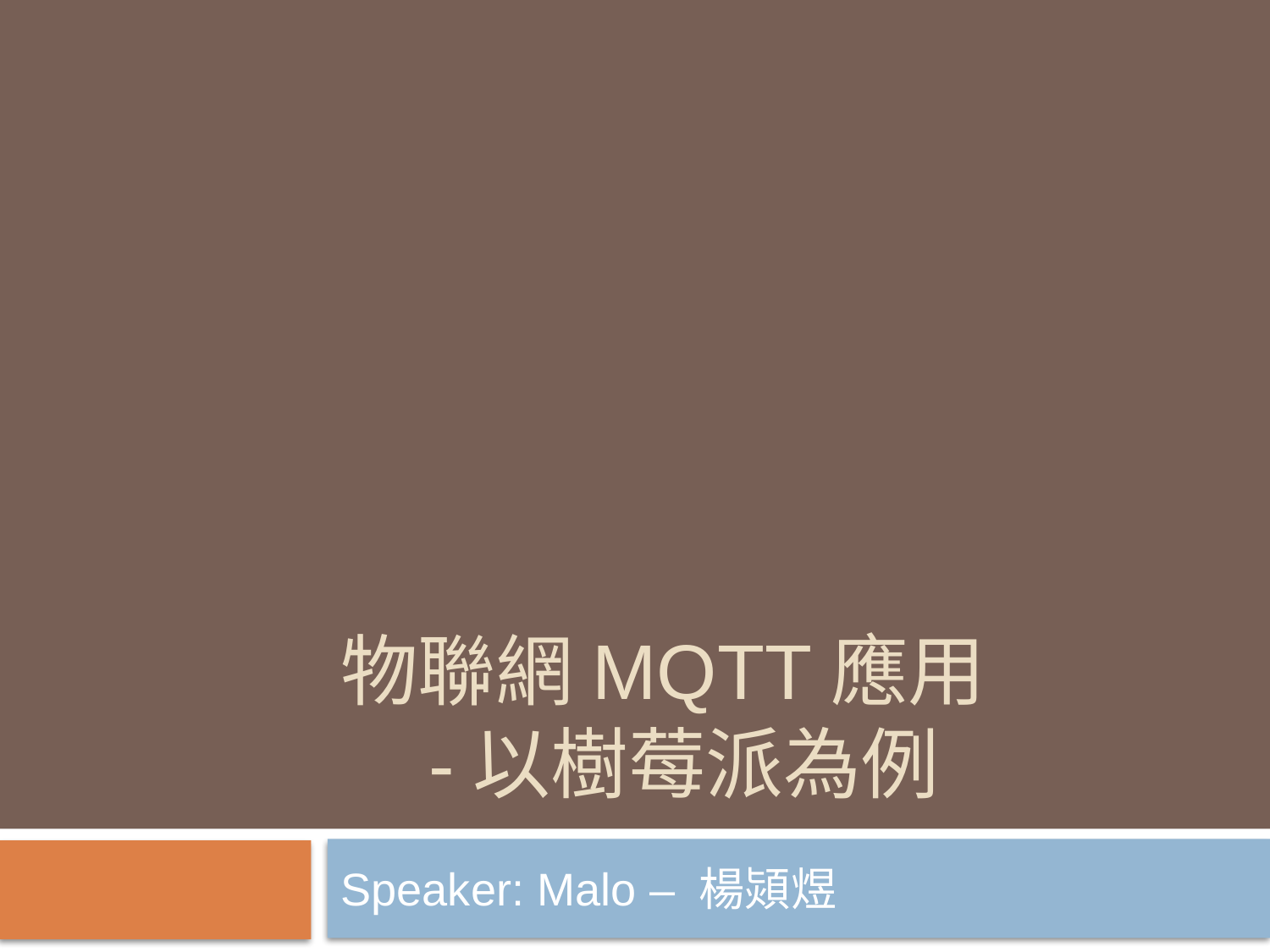

# 物聯網MQTT應用 -以樹莓派為例
Speaker: Malo – 楊熲煜